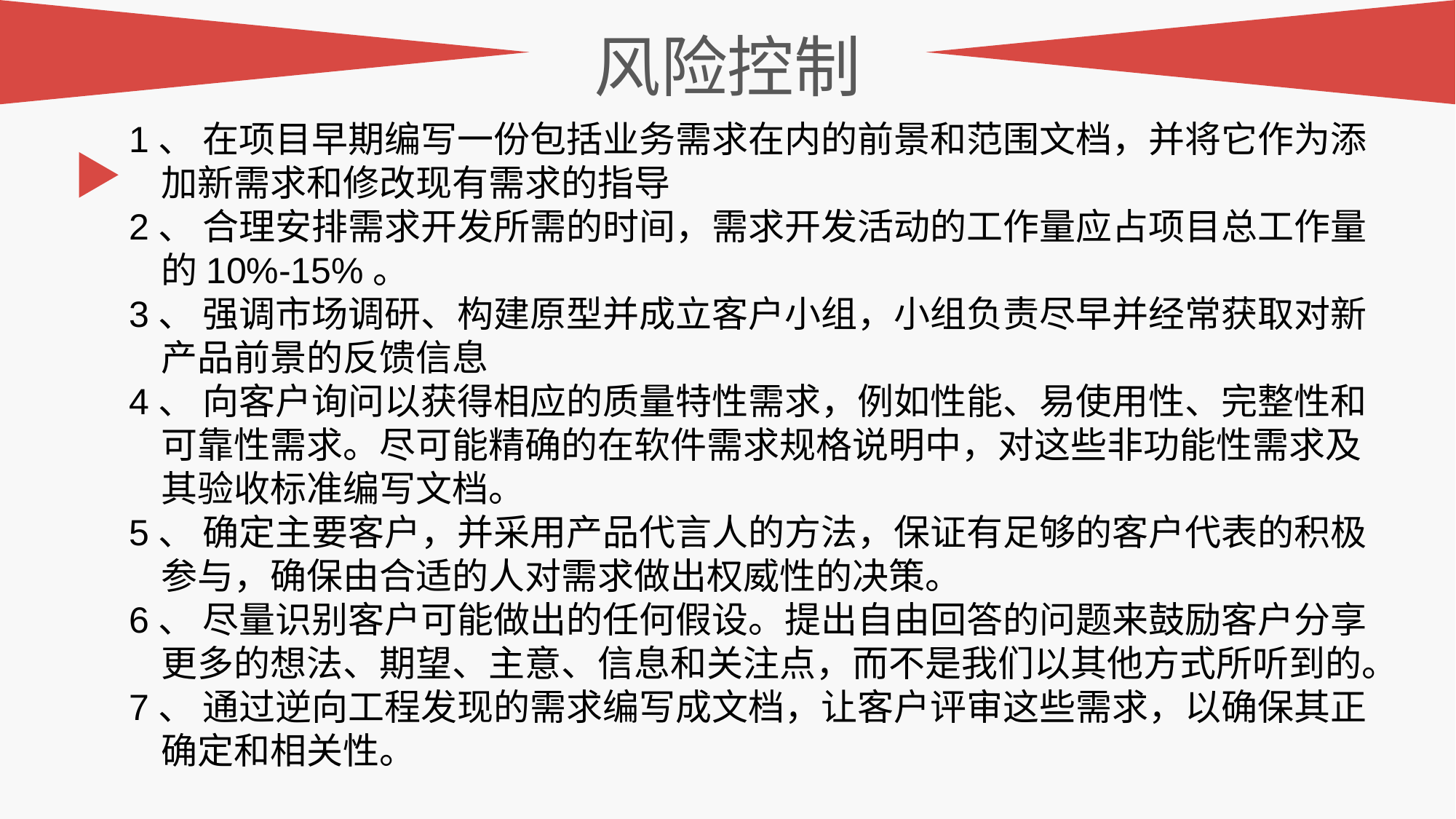

风险控制
1、 在项目早期编写一份包括业务需求在内的前景和范围文档，并将它作为添加新需求和修改现有需求的指导
2、 合理安排需求开发所需的时间，需求开发活动的工作量应占项目总工作量的10%-15%。
3、 强调市场调研、构建原型并成立客户小组，小组负责尽早并经常获取对新产品前景的反馈信息
4、 向客户询问以获得相应的质量特性需求，例如性能、易使用性、完整性和可靠性需求。尽可能精确的在软件需求规格说明中，对这些非功能性需求及其验收标准编写文档。
5、 确定主要客户，并采用产品代言人的方法，保证有足够的客户代表的积极参与，确保由合适的人对需求做出权威性的决策。
6、 尽量识别客户可能做出的任何假设。提出自由回答的问题来鼓励客户分享更多的想法、期望、主意、信息和关注点，而不是我们以其他方式所听到的。
7、 通过逆向工程发现的需求编写成文档，让客户评审这些需求，以确保其正确定和相关性。